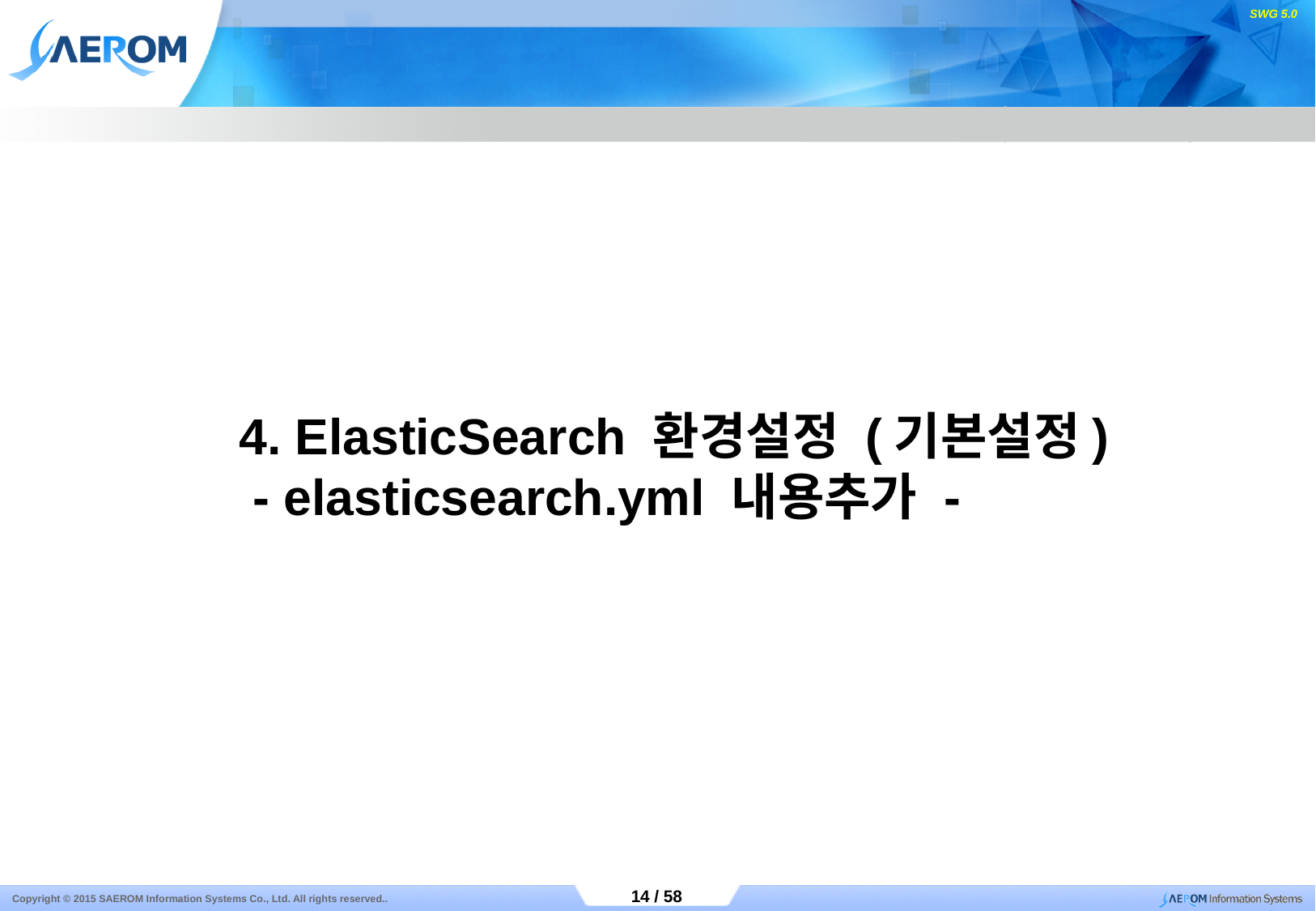

4. ElasticSearch 환경설정 (기본설정)
 - elasticsearch.yml 내용추가 -